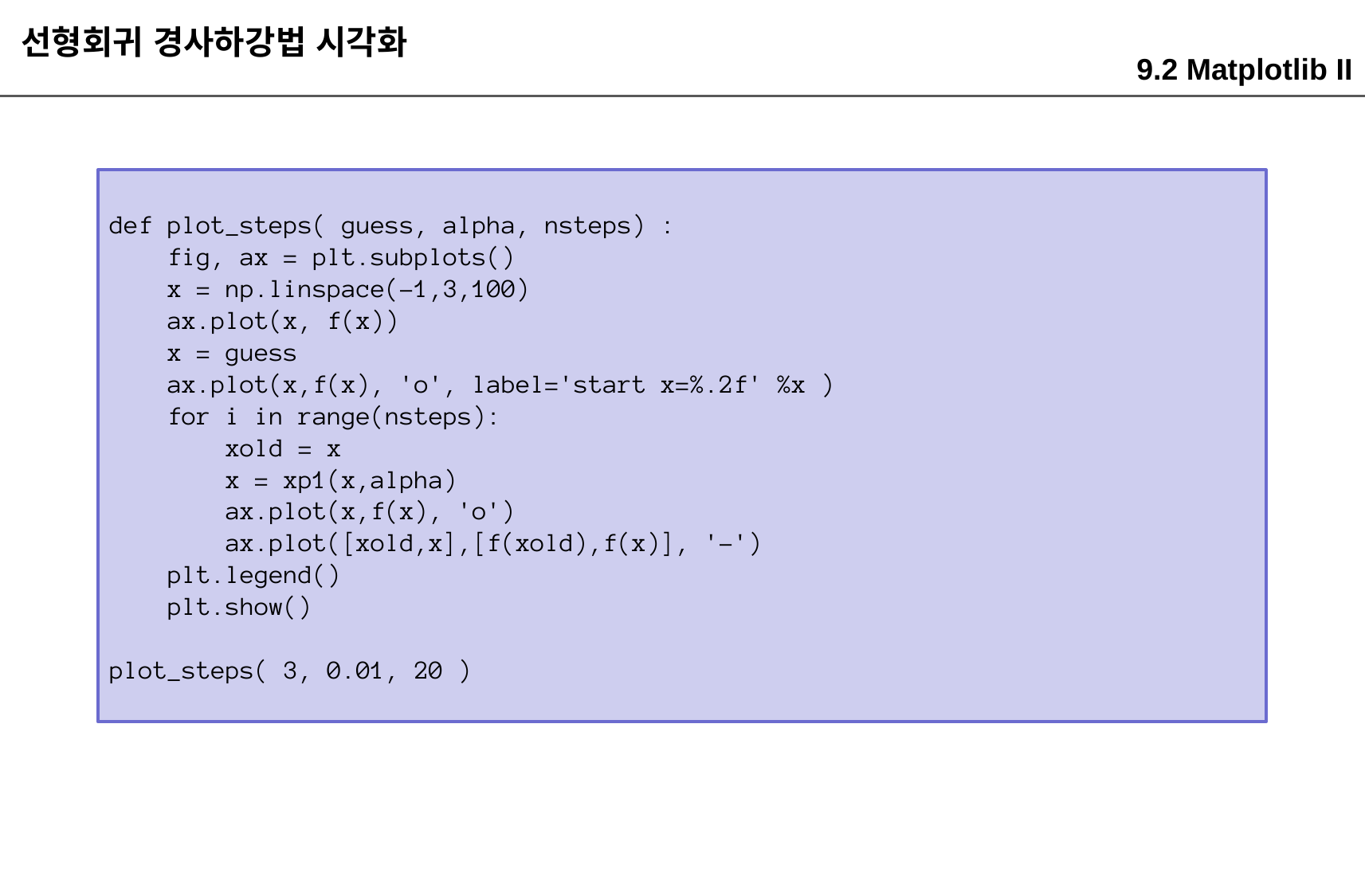

선형회귀 경사하강법 시각화
9.2 Matplotlib II
def plot_steps( guess, alpha, nsteps) :
    fig, ax = plt.subplots()
    x = np.linspace(-1,3,100)
    ax.plot(x, f(x))
    x = guess
    ax.plot(x,f(x), 'o', label='start x=%.2f' %x )
    for i in range(nsteps):
        xold = x
        x = xp1(x,alpha)
        ax.plot(x,f(x), 'o')
        ax.plot([xold,x],[f(xold),f(x)], '-')
    plt.legend()
    plt.show()

plot_steps( 3, 0.01, 20 )